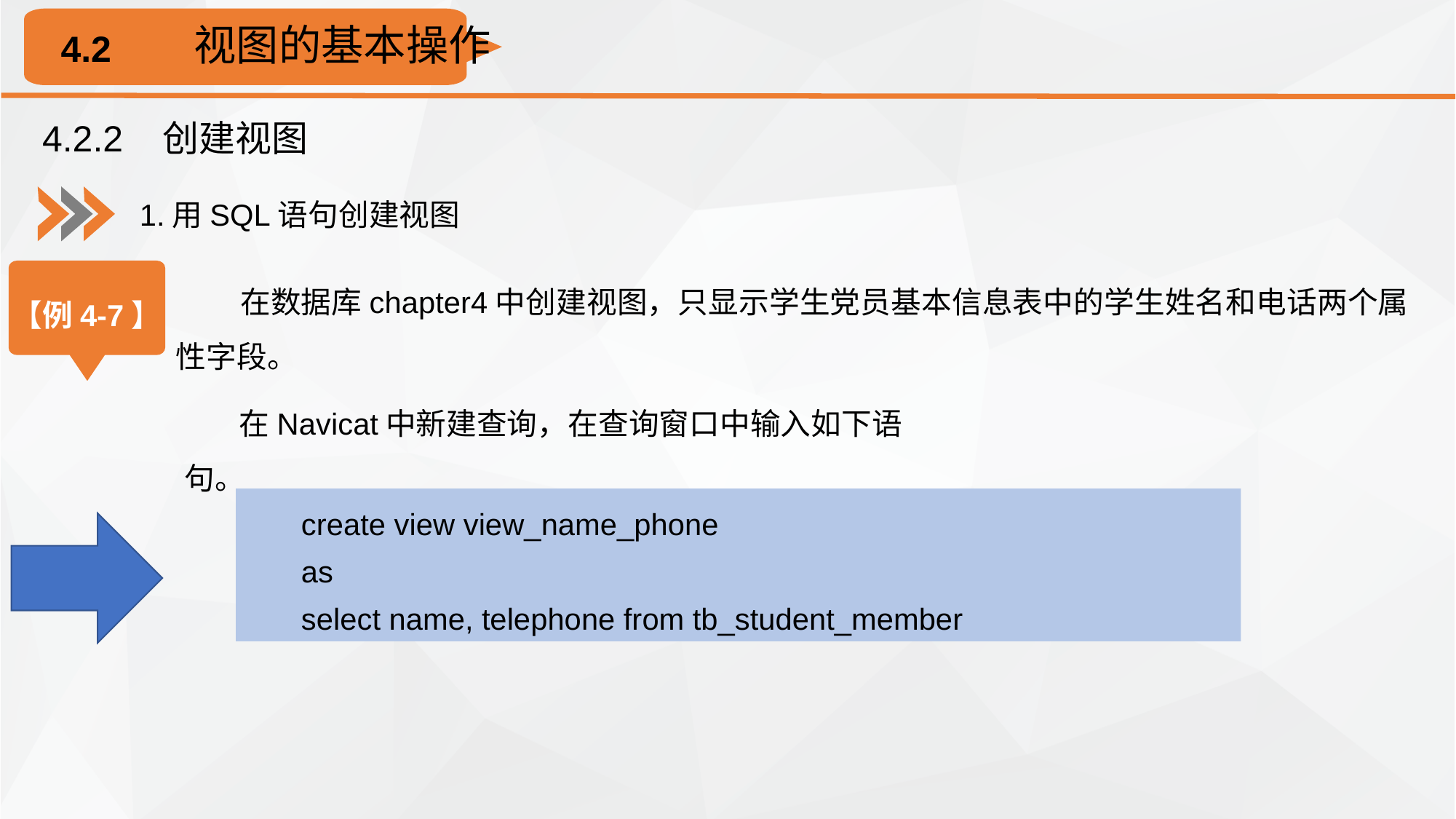

视图的基本操作
4.2
4.2.2   创建视图

1.用SQL语句创建视图
在数据库chapter4中创建视图，只显示学生党员基本信息表中的学生姓名和电话两个属性字段。
【例4-7】
在Navicat中新建查询，在查询窗口中输入如下语句。
create view view_name_phone
as
select name, telephone from tb_student_member